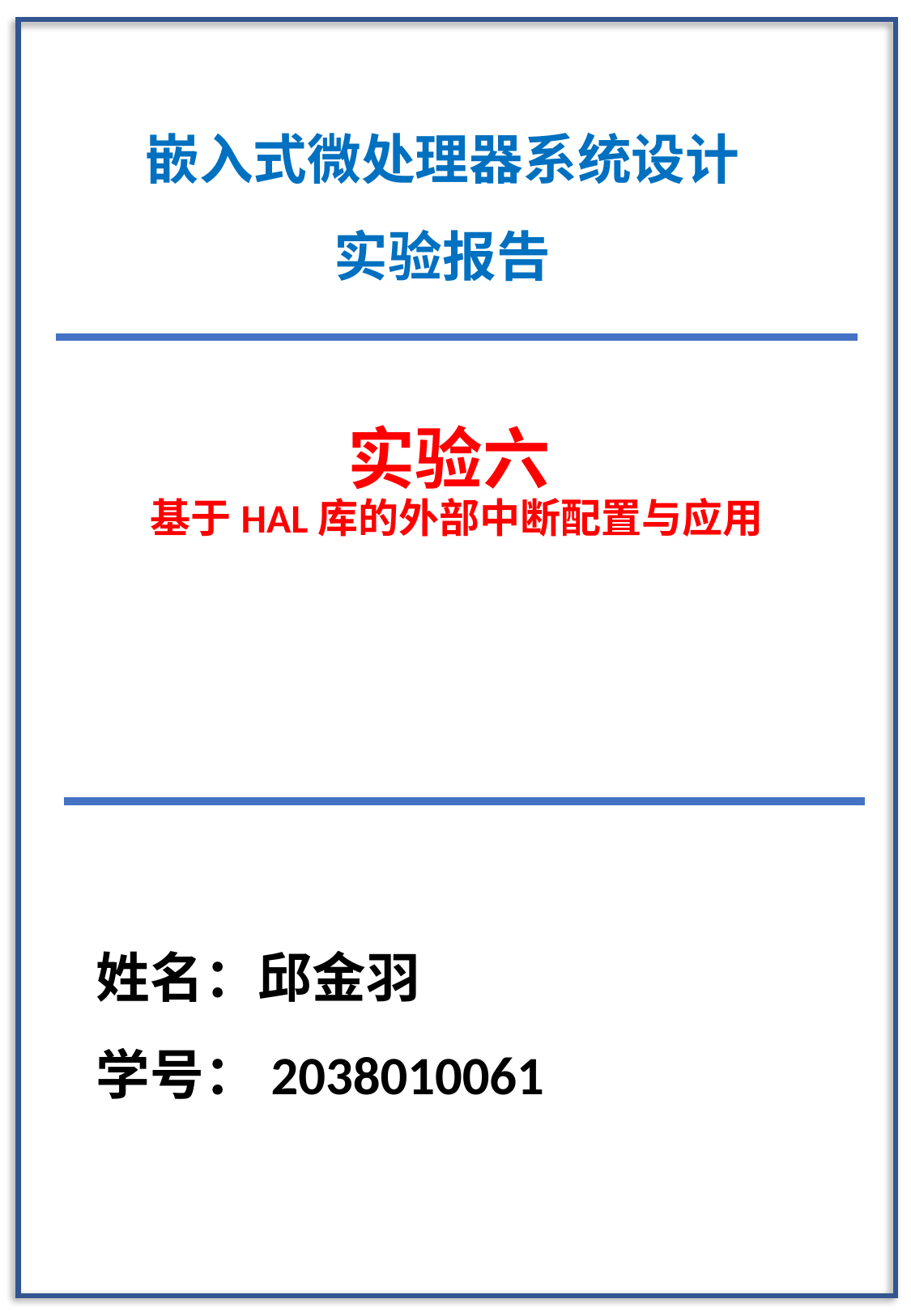

嵌入式微处理器系统设计
实验报告
# 实验六 基于HAL库的外部中断配置与应用
姓名：邱金羽
学号：2038010061